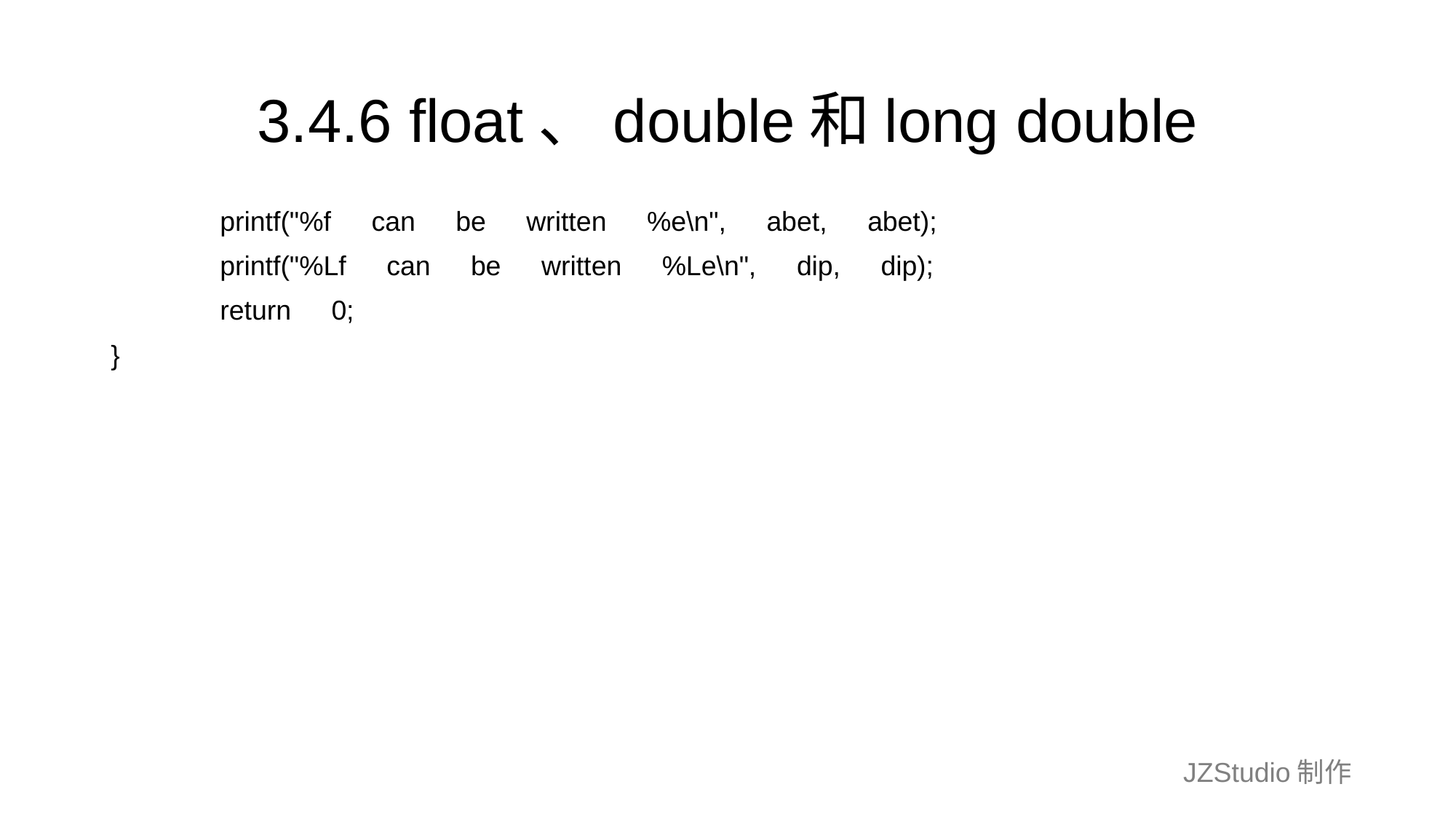

# 3.4.6 float、double和long double
	printf("%f　can　be　written　%e\n",　abet,　abet);
	printf("%Lf　can　be　written　%Le\n",　dip,　dip);
	return　0;
}